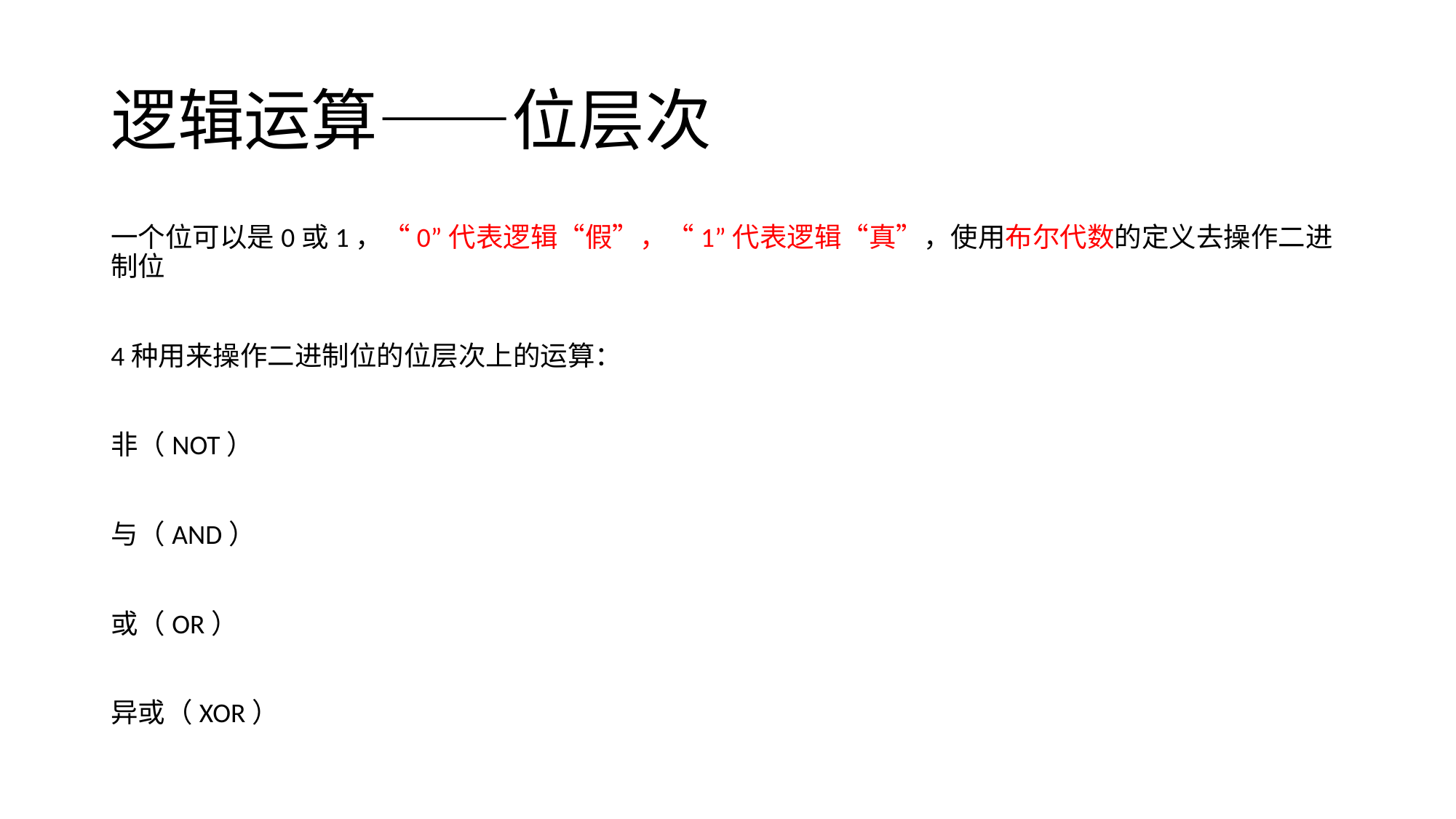

# 逻辑运算——位层次
一个位可以是0或1，“0”代表逻辑“假”，“1”代表逻辑“真”，使用布尔代数的定义去操作二进制位

4种用来操作二进制位的位层次上的运算：

非（NOT）

与（AND）

或（OR）

异或（XOR）